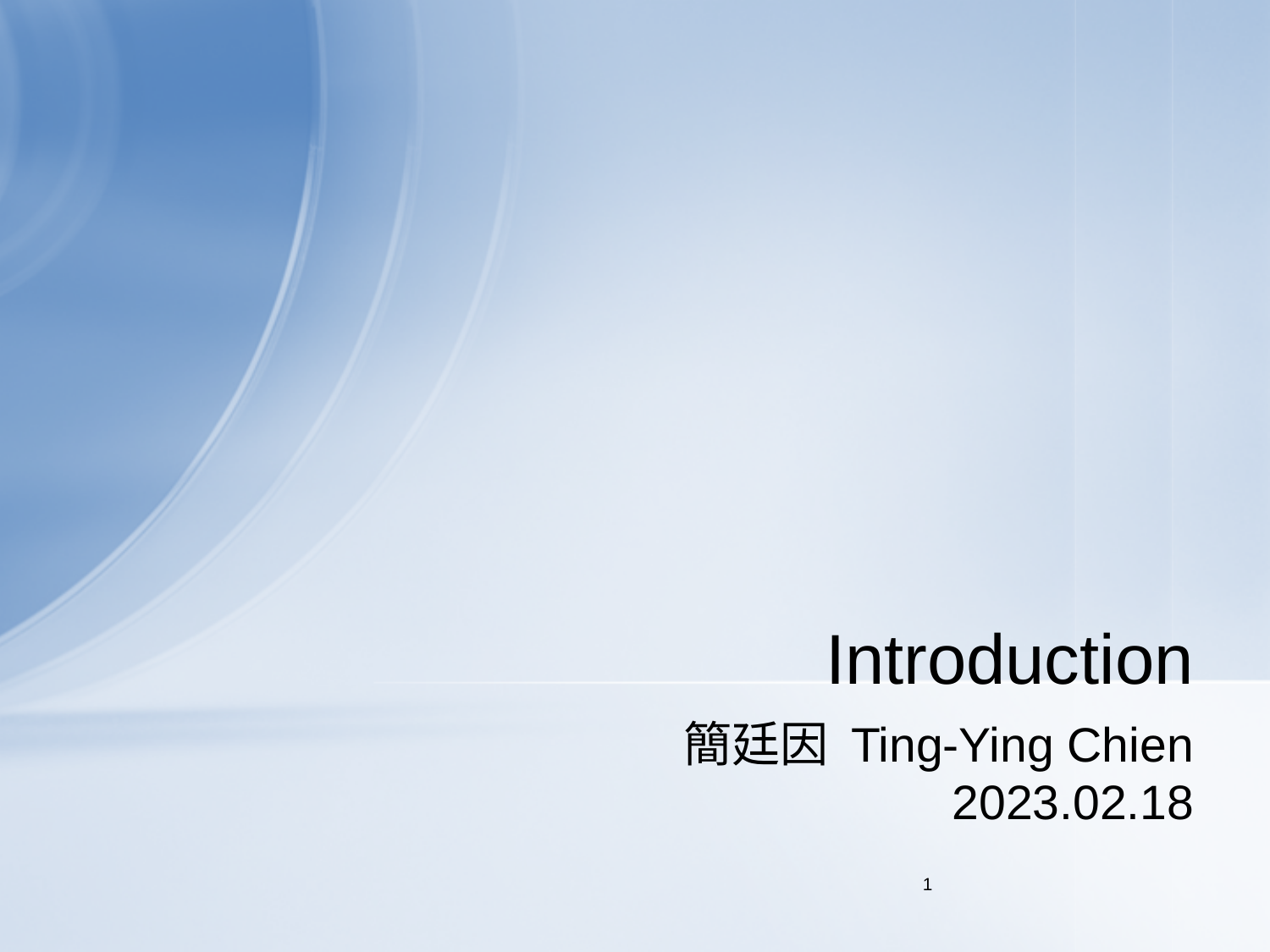

# Introduction
 簡廷因 Ting-Ying Chien
2023.02.18
1